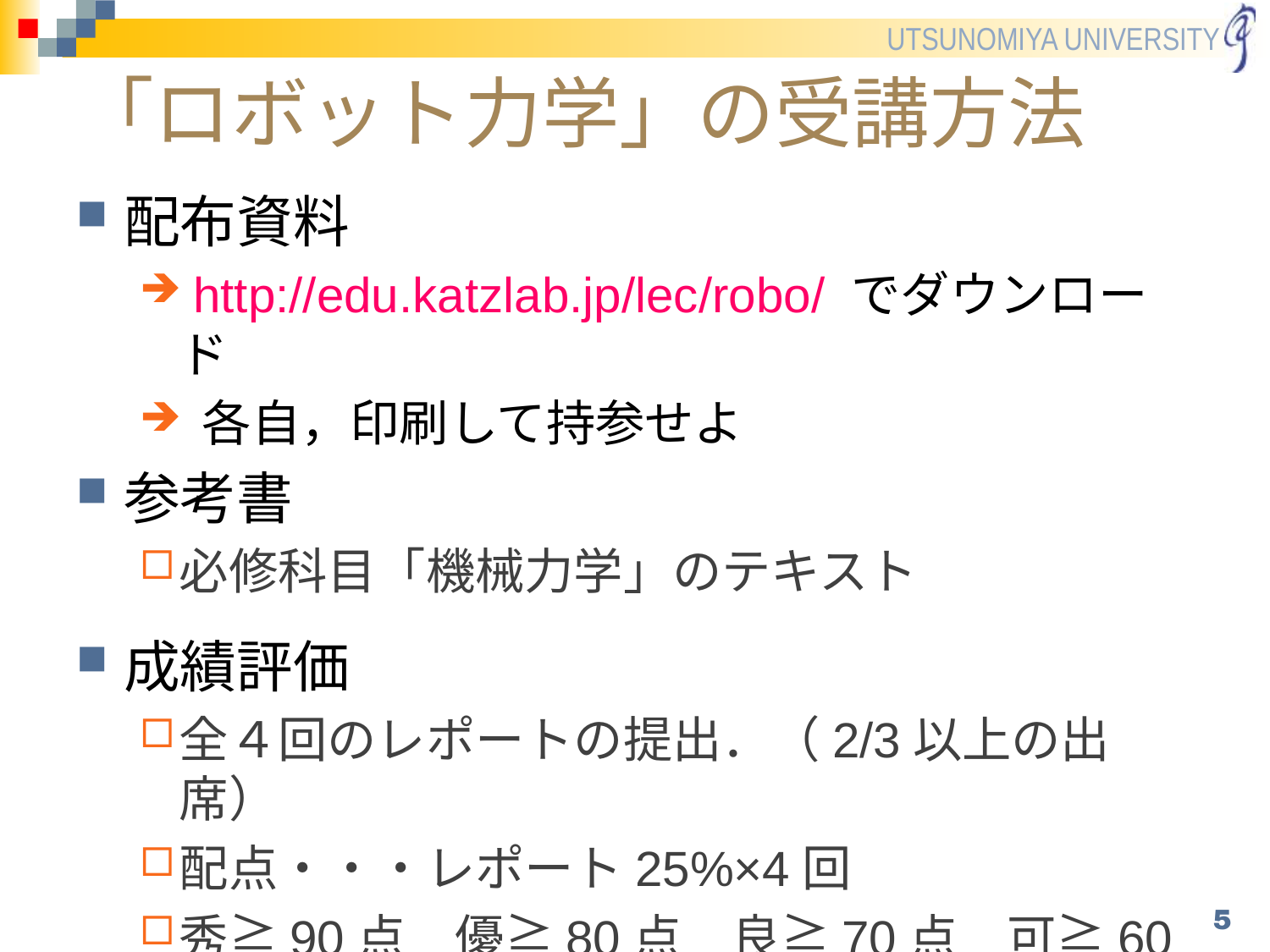

# 「ロボット力学」の受講方法
配布資料
 http://edu.katzlab.jp/lec/robo/ でダウンロード
 各自，印刷して持参せよ
参考書
必修科目「機械力学」のテキスト
成績評価
全４回のレポートの提出．（2/3以上の出席）
配点・・・レポート25%×4回
秀≧90点　優≧80点　良≧70点　可≧60点

5